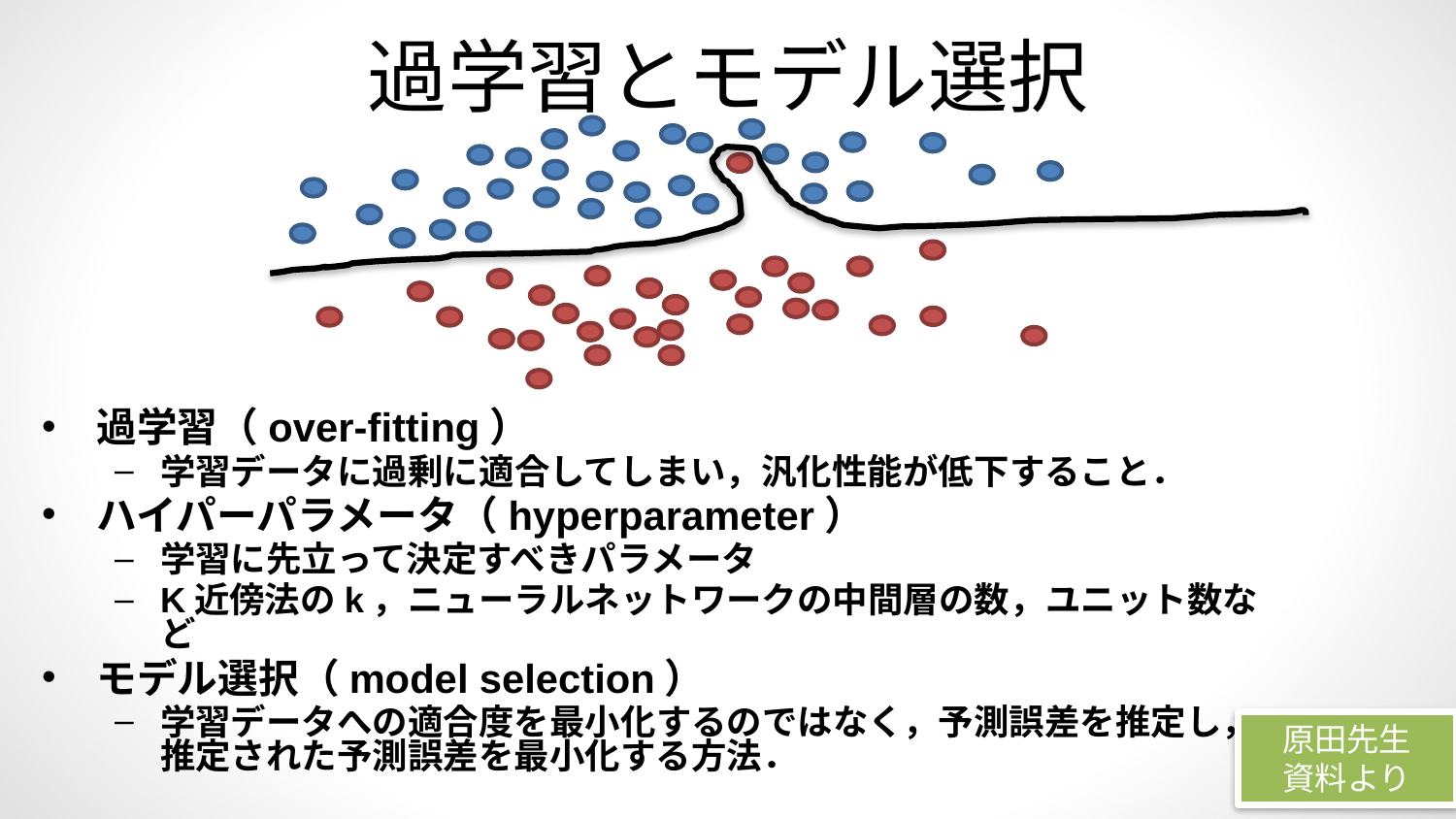

# 過学習とモデル選択

過学習（over-fitting）
学習データに過剰に適合してしまい，汎化性能が低下すること．
ハイパーパラメータ（hyperparameter）
学習に先立って決定すべきパラメータ
K近傍法のk，ニューラルネットワークの中間層の数，ユニット数など
モデル選択（model selection）
学習データへの適合度を最小化するのではなく，予測誤差を推定し，推定された予測誤差を最小化する方法．
原田先生
資料より